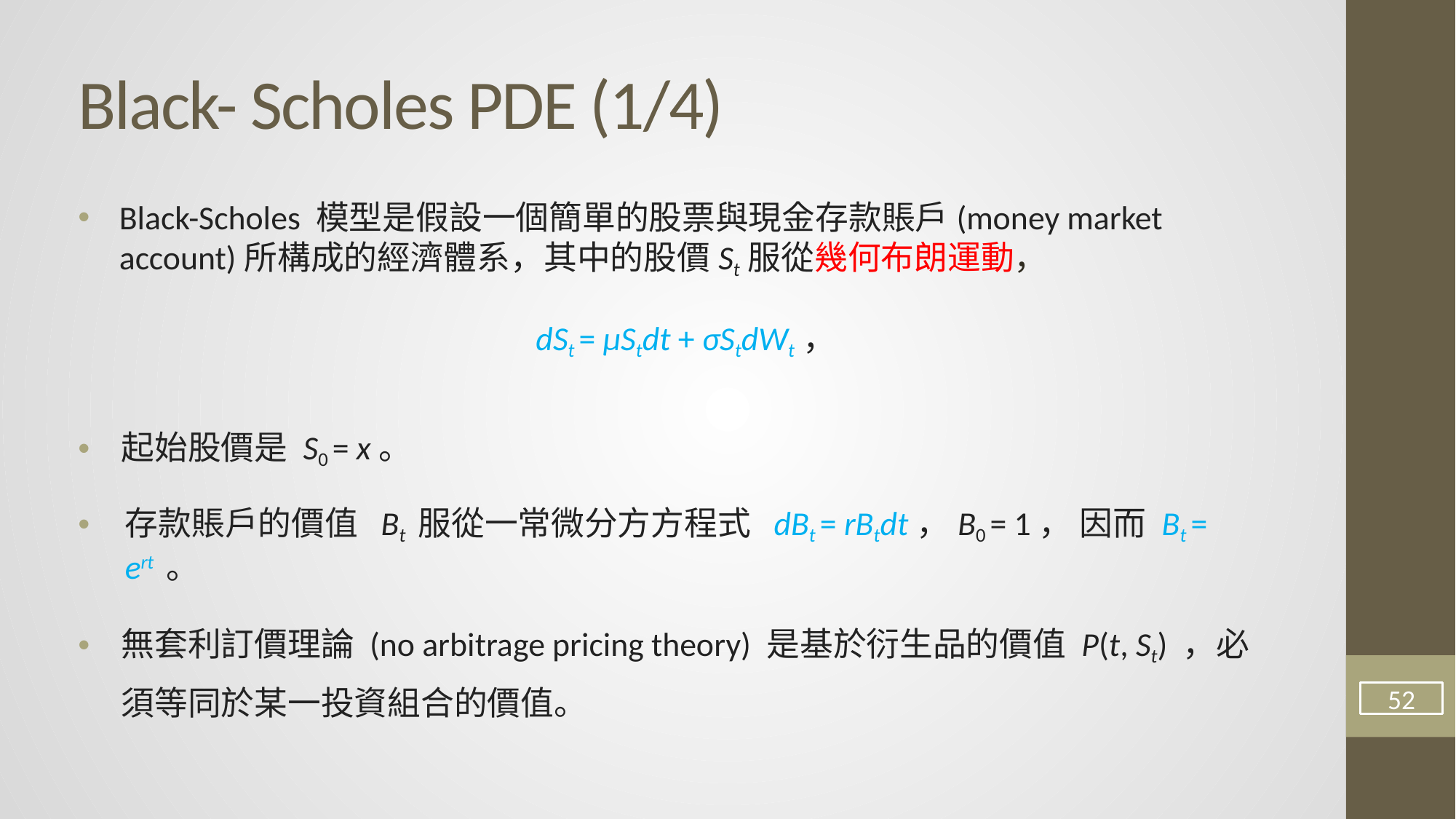

# Black- Scholes PDE (1/4)
Black-Scholes 模型是假設一個簡單的股票與現金存款賬戶(money market account)所構成的經濟體系，其中的股價St服從幾何布朗運動，

dSt = μStdt + σStdWt，

起始股價是 S0 = x。
存款賬戶的價值  Bt 服從一常微分⽅方程式  dBt = rBtdt，B0 = 1， 因⽽ Bt = ert 。
無套利訂價理論 (no arbitrage pricing theory) 是基於衍生品的價值 P(t, St) ，必須等同於某一投資組合的價值。
52